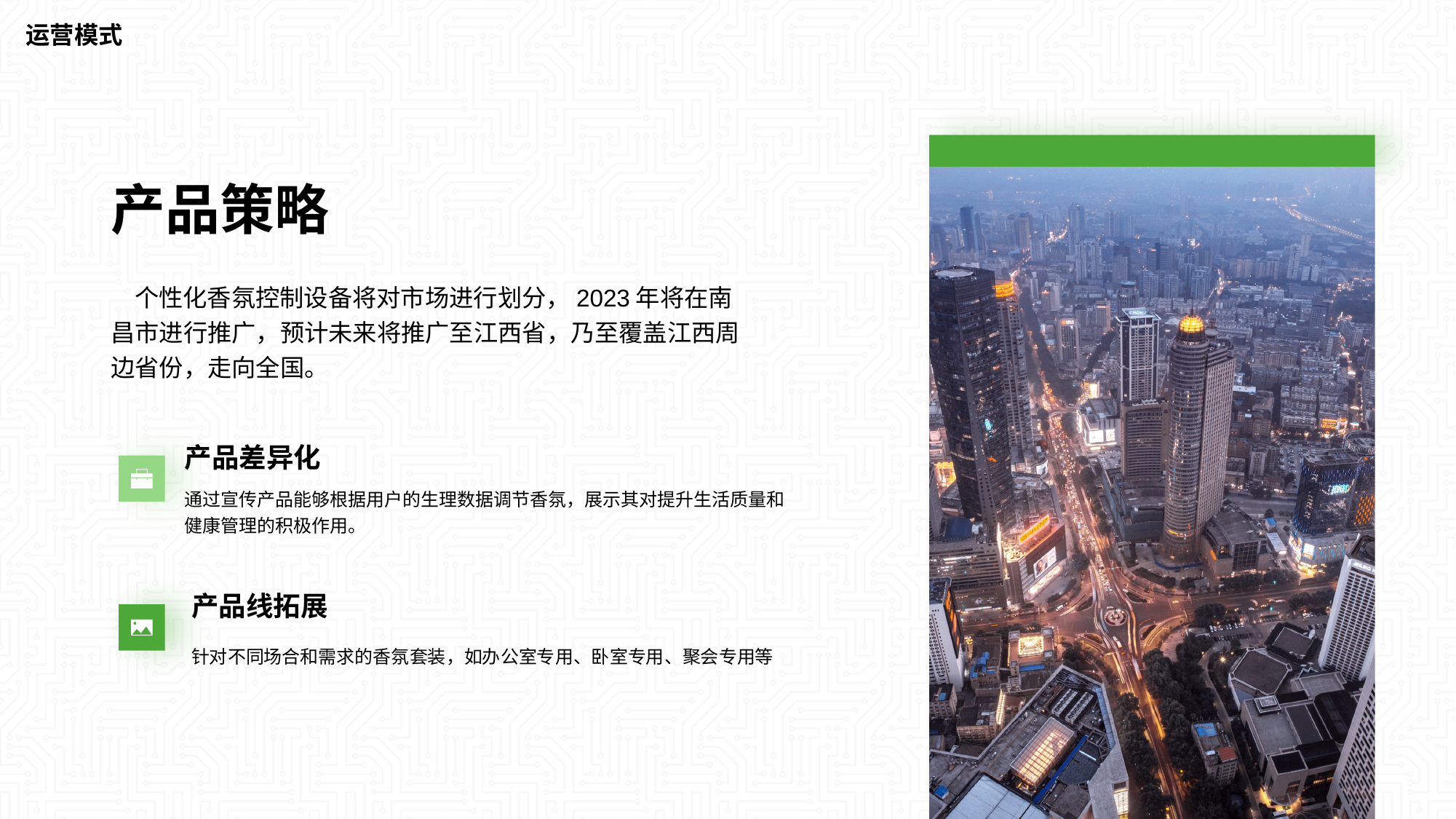

运营模式

产品策略
    个性化香氛控制设备将对市场进行划分，2023年将在南昌市进行推广，预计未来将推广至江西省，乃至覆盖江西周边省份，走向全国。
产品差异化

通过宣传产品能够根据用户的生理数据调节香氛，展示其对提升生活质量和健康管理的积极作用。
产品线拓展

针对不同场合和需求的香氛套装，如办公室专用、卧室专用、聚会专用等